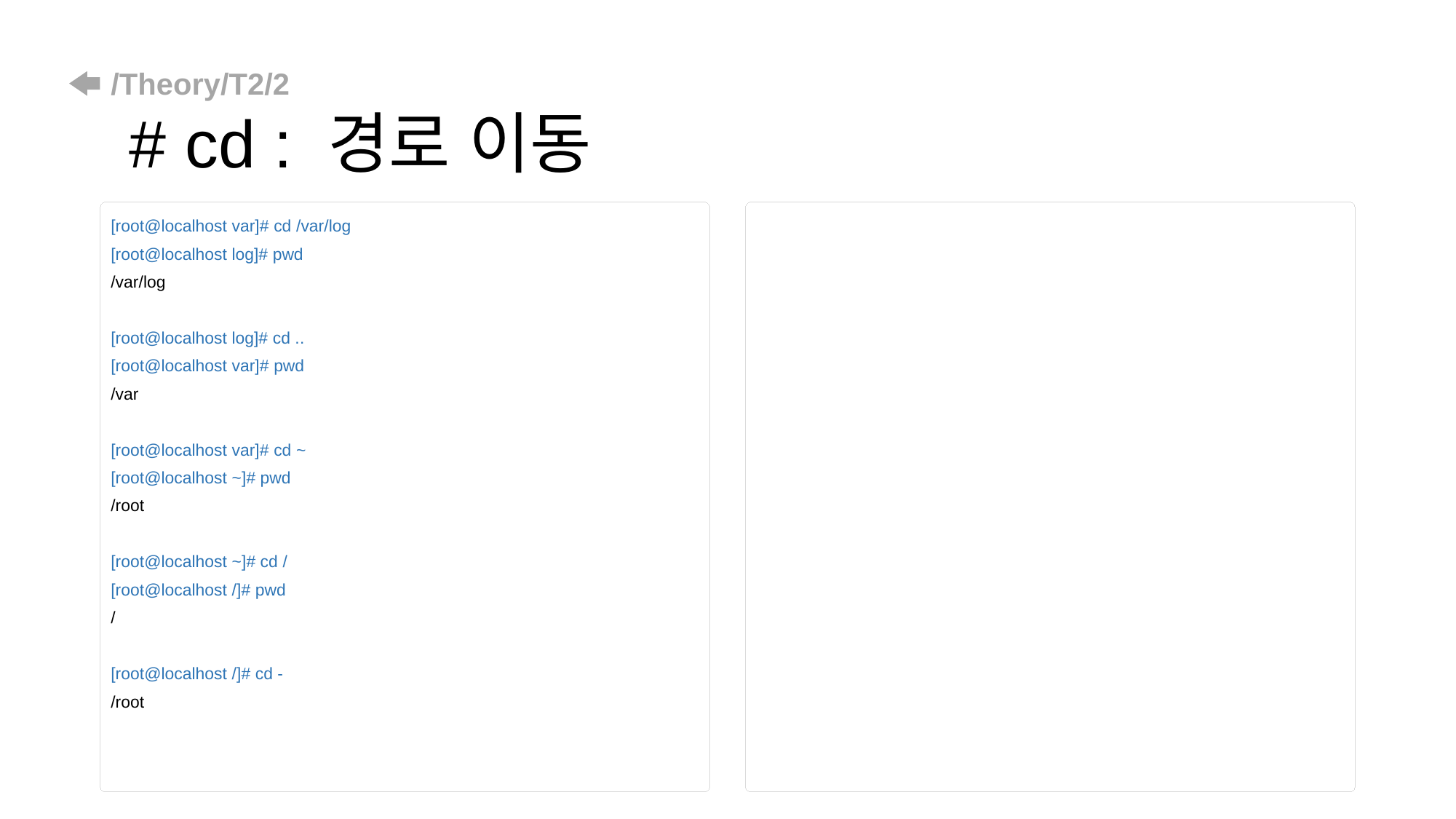

# /Theory/T2/2 # cd : 경로 이동

[root@localhost var]# cd /var/log
[root@localhost log]# pwd
/var/log

[root@localhost log]# cd ..
[root@localhost var]# pwd
/var

[root@localhost var]# cd ~
[root@localhost ~]# pwd
/root

[root@localhost ~]# cd /
[root@localhost /]# pwd
/

[root@localhost /]# cd -
/root